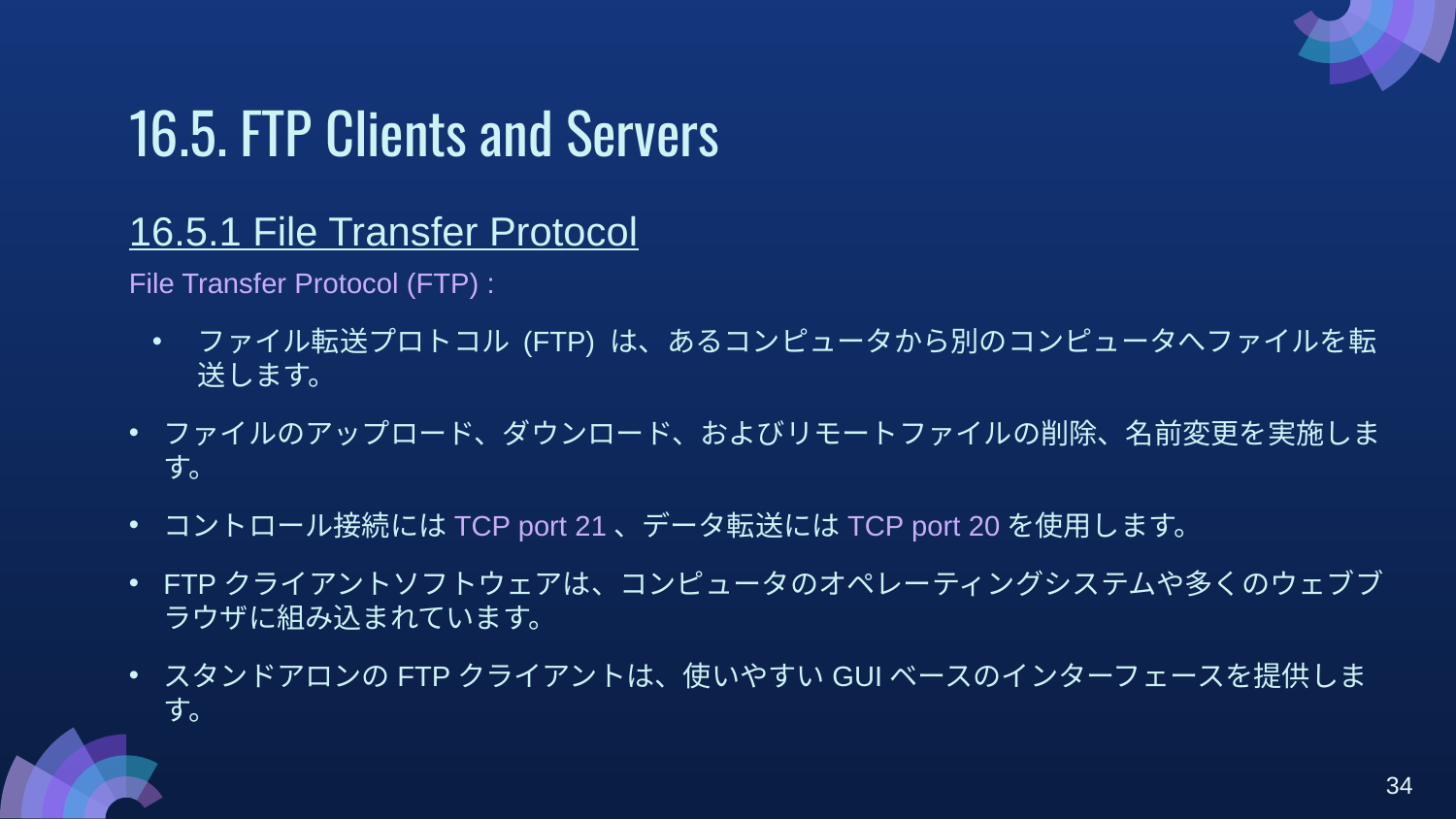

# 16.5. FTP Clients and Servers
16.5.1 File Transfer Protocol
File Transfer Protocol (FTP) :
ファイル転送プロトコル (FTP) は、あるコンピュータから別のコンピュータへファイルを転送します。
ファイルのアップロード、ダウンロード、およびリモートファイルの削除、名前変更を実施します。
コントロール接続にはTCP port 21、データ転送にはTCP port 20を使用します。
FTPクライアントソフトウェアは、コンピュータのオペレーティングシステムや多くのウェブブラウザに組み込まれています。
スタンドアロンのFTPクライアントは、使いやすいGUIベースのインターフェースを提供します。
34